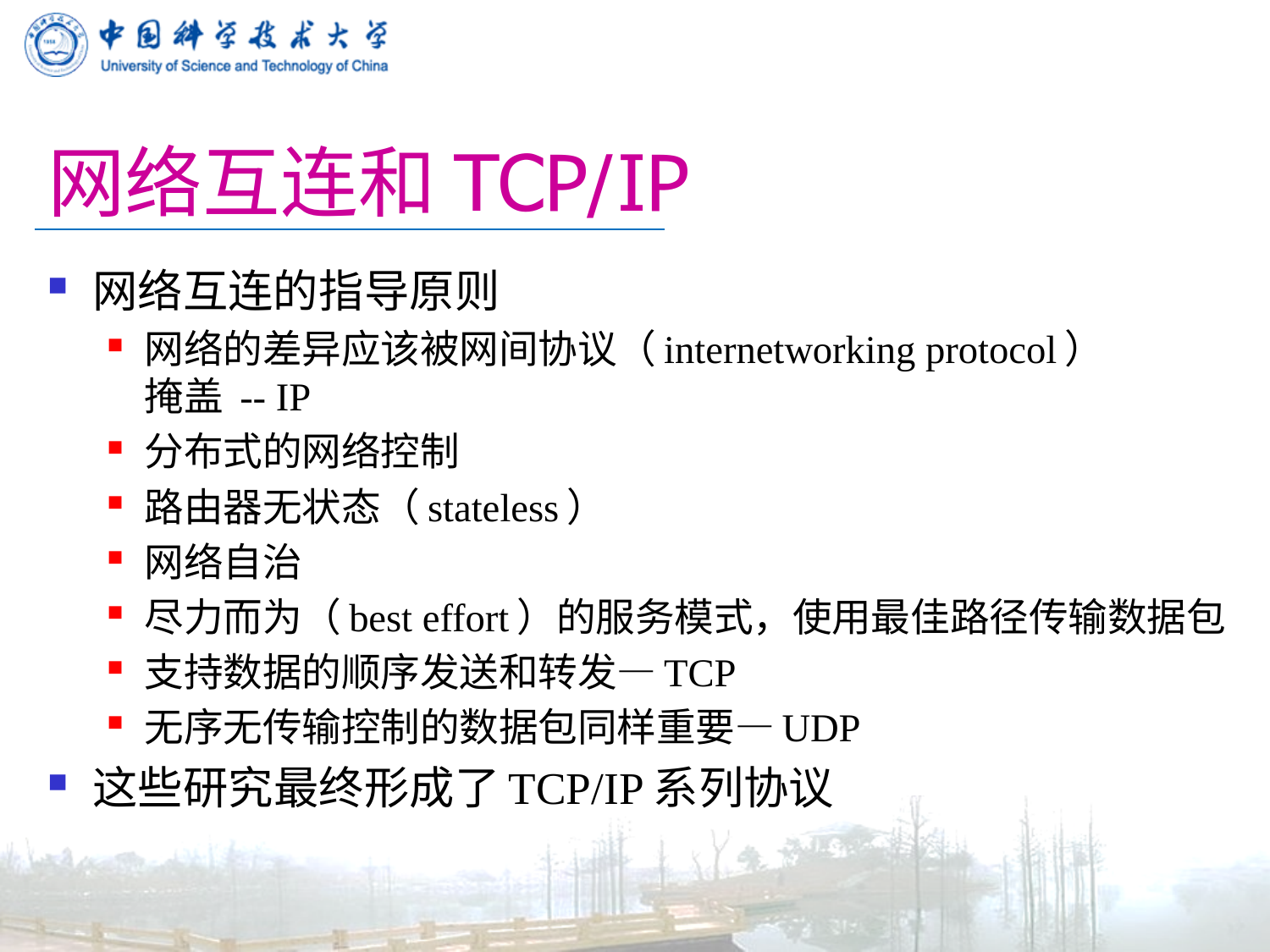

# 网络互连和TCP/IP
网络互连的指导原则
网络的差异应该被网间协议（internetworking protocol）
掩盖 -- IP
分布式的网络控制
路由器无状态（stateless）
网络自治
尽力而为（best effort）的服务模式，使用最佳路径传输数据包
支持数据的顺序发送和转发—TCP
无序无传输控制的数据包同样重要—UDP
这些研究最终形成了TCP/IP系列协议